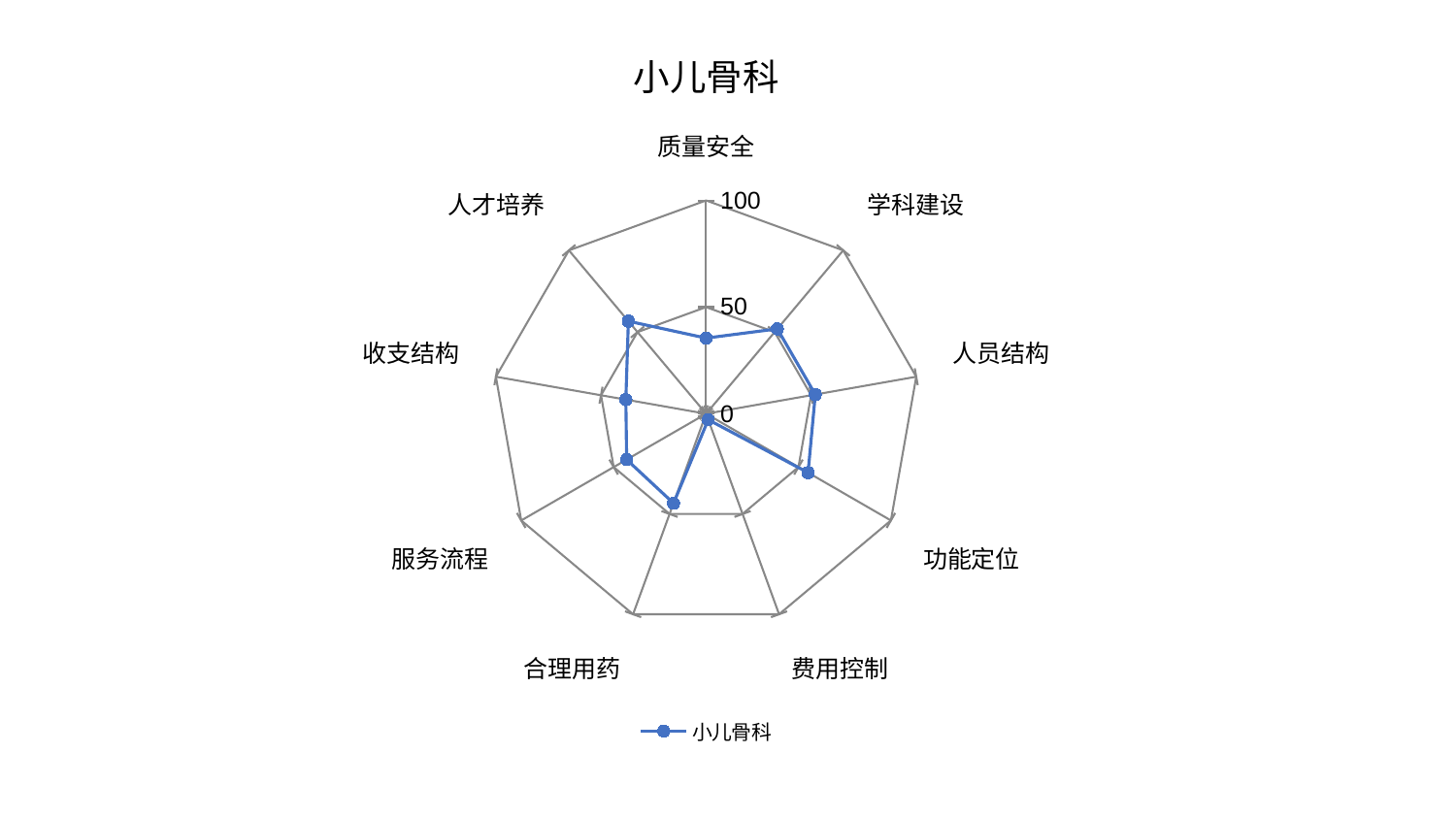

### Chart: 小儿骨科

| Category | 小儿骨科 |
|---|---|
| 质量安全 | 35.482207008792194 |
| 学科建设 | 51.968424248150534 |
| 人员结构 | 51.966319357565645 |
| 功能定位 | 55.203399511167724 |
| 费用控制 | 2.972230264356832 |
| 合理用药 | 44.6403053662504 |
| 服务流程 | 42.98721727060436 |
| 收支结构 | 38.19008249028287 |
| 人才培养 | 56.67128695613695 |
175